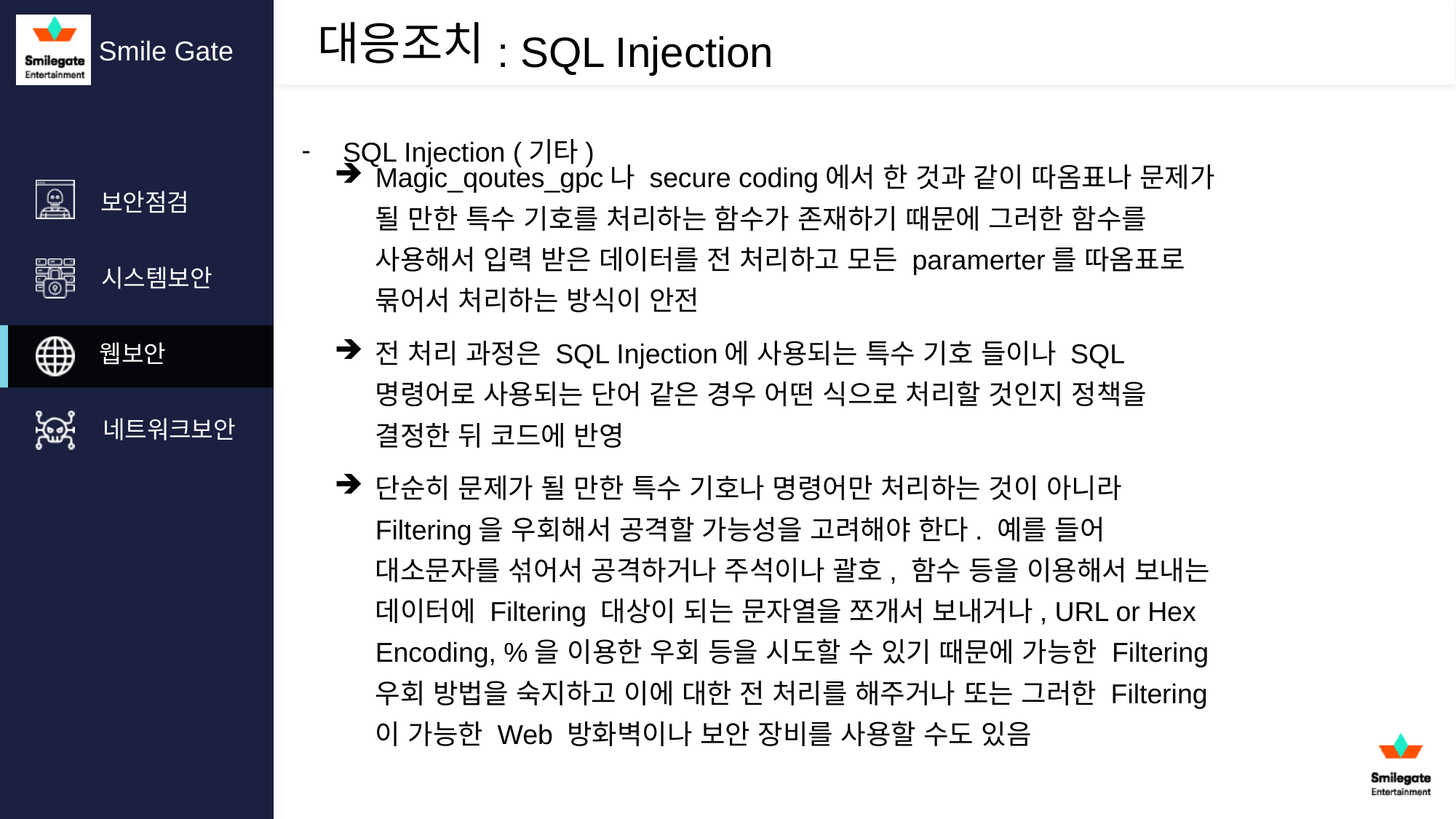

: SQL Injection
SQL Injection (기타)
Magic_qoutes_gpc나 secure coding에서 한 것과 같이 따옴표나 문제가 될 만한 특수 기호를 처리하는 함수가 존재하기 때문에 그러한 함수를 사용해서 입력 받은 데이터를 전 처리하고 모든 paramerter를 따옴표로 묶어서 처리하는 방식이 안전
전 처리 과정은 SQL Injection에 사용되는 특수 기호 들이나 SQL 명령어로 사용되는 단어 같은 경우 어떤 식으로 처리할 것인지 정책을 결정한 뒤 코드에 반영
단순히 문제가 될 만한 특수 기호나 명령어만 처리하는 것이 아니라 Filtering을 우회해서 공격할 가능성을 고려해야 한다. 예를 들어 대소문자를 섞어서 공격하거나 주석이나 괄호, 함수 등을 이용해서 보내는 데이터에 Filtering 대상이 되는 문자열을 쪼개서 보내거나, URL or Hex Encoding, %을 이용한 우회 등을 시도할 수 있기 때문에 가능한 Filtering 우회 방법을 숙지하고 이에 대한 전 처리를 해주거나 또는 그러한 Filtering이 가능한 Web 방화벽이나 보안 장비를 사용할 수도 있음